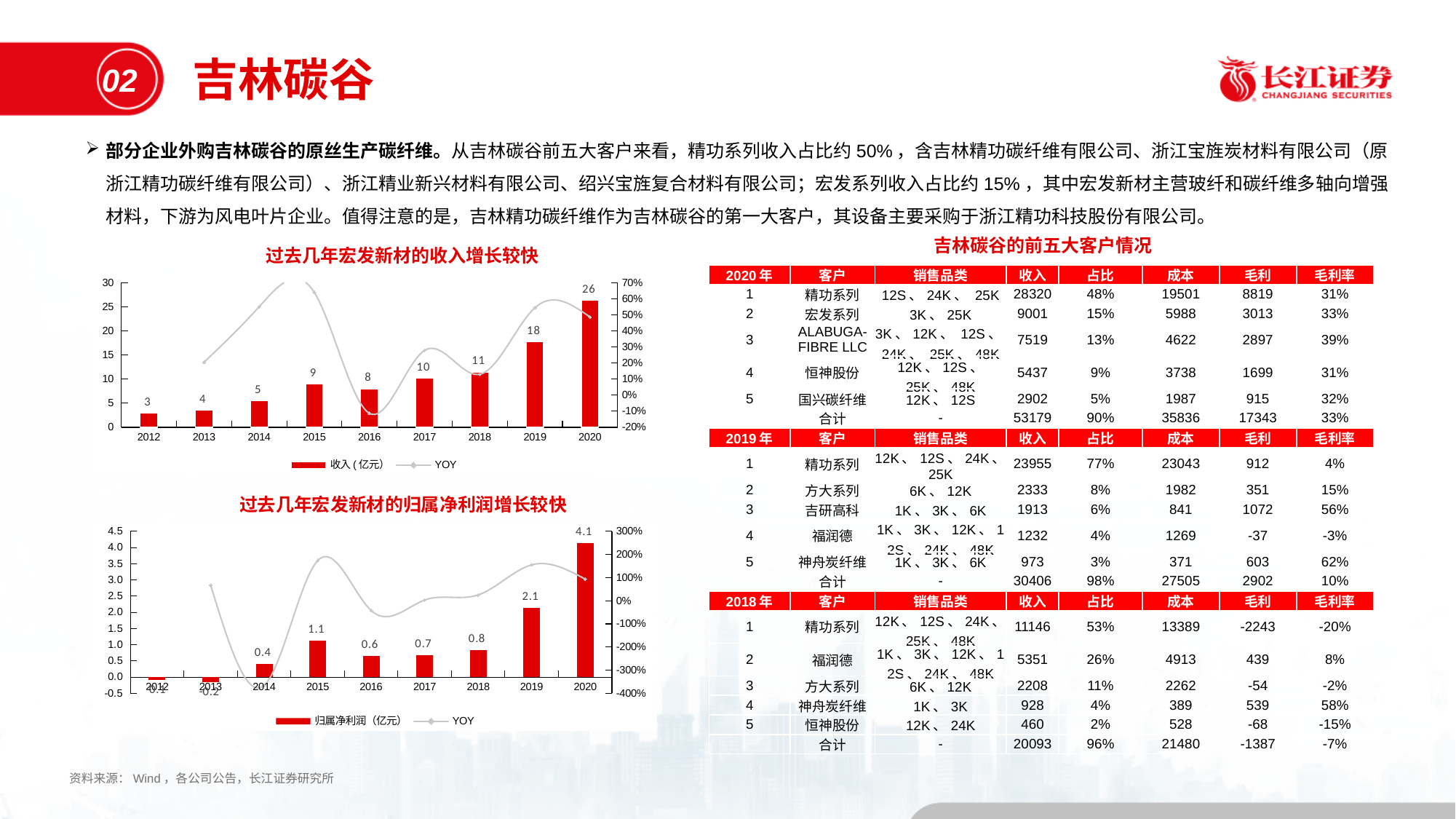

吉林碳谷
02
部分企业外购吉林碳谷的原丝生产碳纤维。从吉林碳谷前五大客户来看，精功系列收入占比约50%，含吉林精功碳纤维有限公司、浙江宝旌炭材料有限公司（原浙江精功碳纤维有限公司）、浙江精业新兴材料有限公司、绍兴宝旌复合材料有限公司；宏发系列收入占比约15%，其中宏发新材主营玻纤和碳纤维多轴向增强材料，下游为风电叶片企业。值得注意的是，吉林精功碳纤维作为吉林碳谷的第一大客户，其设备主要采购于浙江精功科技股份有限公司。
吉林碳谷的前五大客户情况
过去几年宏发新材的收入增长较快
| 2020年 | 客户 | 销售品类 | 收入 | 占比 | 成本 | 毛利 | 毛利率 |
| --- | --- | --- | --- | --- | --- | --- | --- |
| 1 | 精功系列 | 12S、24K、 25K | 28320 | 48% | 19501 | 8819 | 31% |
| 2 | 宏发系列 | 3K、25K | 9001 | 15% | 5988 | 3013 | 33% |
| 3 | ALABUGA-FIBRE LLC | 3K、12K、 12S、24K、 25K、48K | 7519 | 13% | 4622 | 2897 | 39% |
| 4 | 恒神股份 | 12K、12S、 25K、48K | 5437 | 9% | 3738 | 1699 | 31% |
| 5 | 国兴碳纤维 | 12K、12S | 2902 | 5% | 1987 | 915 | 32% |
|  | 合计 | - | 53179 | 90% | 35836 | 17343 | 33% |
| 2019年 | 客户 | 销售品类 | 收入 | 占比 | 成本 | 毛利 | 毛利率 |
| 1 | 精功系列 | 12K、12S、24K、25K | 23955 | 77% | 23043 | 912 | 4% |
| 2 | 方大系列 | 6K、12K | 2333 | 8% | 1982 | 351 | 15% |
| 3 | 吉研高科 | 1K、3K、6K | 1913 | 6% | 841 | 1072 | 56% |
| 4 | 福润德 | 1K、3K、12K、12S、24K、48K | 1232 | 4% | 1269 | -37 | -3% |
| 5 | 神舟炭纤维 | 1K、3K、6K | 973 | 3% | 371 | 603 | 62% |
|  | 合计 | - | 30406 | 98% | 27505 | 2902 | 10% |
| 2018年 | 客户 | 销售品类 | 收入 | 占比 | 成本 | 毛利 | 毛利率 |
| 1 | 精功系列 | 12K、12S、24K、25K、48K | 11146 | 53% | 13389 | -2243 | -20% |
| 2 | 福润德 | 1K、3K、12K、12S、24K、48K | 5351 | 26% | 4913 | 439 | 8% |
| 3 | 方大系列 | 6K、12K | 2208 | 11% | 2262 | -54 | -2% |
| 4 | 神舟炭纤维 | 1K、3K | 928 | 4% | 389 | 539 | 58% |
| 5 | 恒神股份 | 12K、24K | 460 | 2% | 528 | -68 | -15% |
|  | 合计 | - | 20093 | 96% | 21480 | -1387 | -7% |

### Chart

| Category | 收入(亿元） | YOY |
|---|---|---|
| 2012 | 2.921 | None |
| 2013 | 3.521 | 0.2054091064703869 |
| 2014 | 5.461 | 0.55097983527407 |
| 2015 | 8.951 | 0.6390770921076725 |
| 2016 | 7.938 | -0.11317171265780368 |
| 2017 | 10.152 | 0.2789115646258502 |
| 2018 | 11.474 | 0.13022064617809304 |
| 2019 | 17.716 | 0.5440125501132997 |
| 2020 | 26.3351 | 0.4865150146759991 |
过去几年宏发新材的归属净利润增长较快

### Chart

| Category | 归属净利润（亿元） | YOY |
|---|---|---|
| 2012 | -0.092 | None |
| 2013 | -0.154 | 0.673913043478261 |
| 2014 | 0.41 | -3.662337662337662 |
| 2015 | 1.122 | 1.7365853658536587 |
| 2016 | 0.647 | -0.4233511586452763 |
| 2017 | 0.667 | 0.03091190108191655 |
| 2018 | 0.8352 | 0.25217391304347836 |
| 2019 | 2.1325 | 1.5532806513409958 |
| 2020 | 4.1311 | 0.9372098475967177 |
资料来源：Wind，各公司公告，长江证券研究所